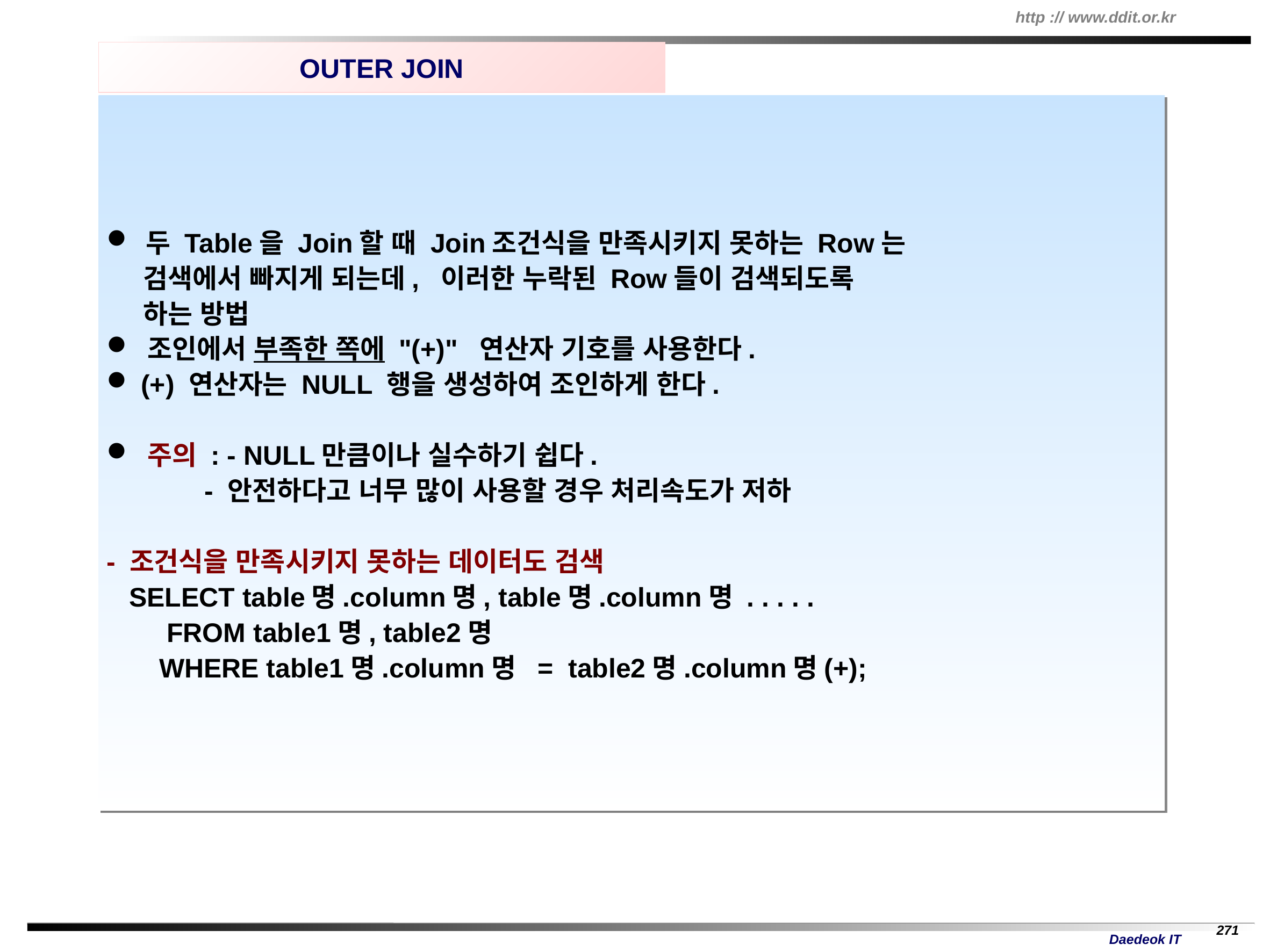

OUTER JOIN
 두 Table을 Join할 때 Join조건식을 만족시키지 못하는 Row는
    검색에서 빠지게 되는데,  이러한 누락된 Row들이 검색되도록
    하는 방법
 조인에서 부족한 쪽에 "(+)"  연산자 기호를 사용한다.
 (+) 연산자는 NULL 행을 생성하여 조인하게 한다.

 주의 : - NULL만큼이나 실수하기 쉽다.
             - 안전하다고 너무 많이 사용할 경우 처리속도가 저하

- 조건식을 만족시키지 못하는 데이터도 검색
   SELECT table명.column명, table명.column명 . . . . .
        FROM table1명, table2명
       WHERE table1명.column명  =  table2명.column명(+);